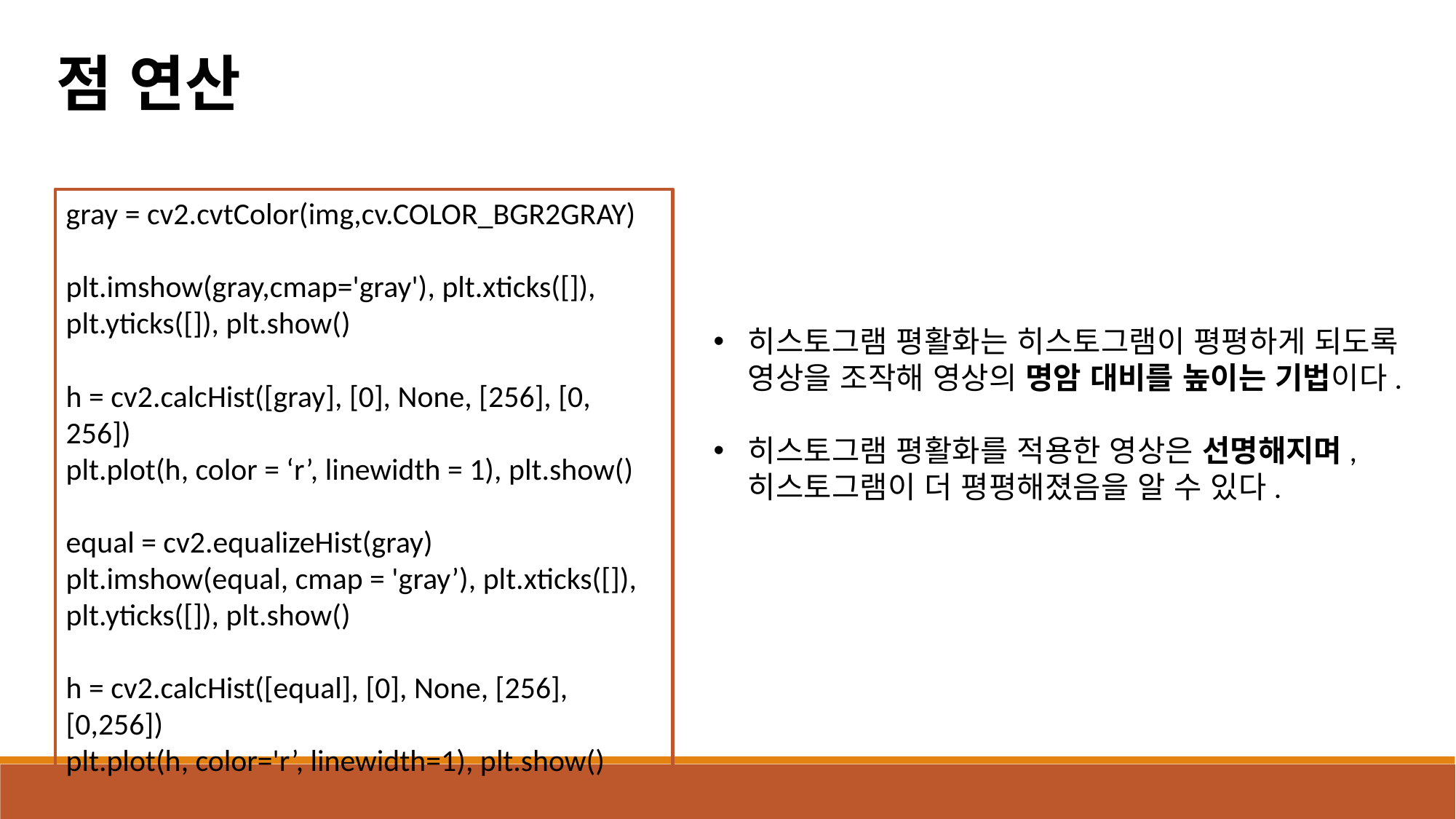

점 연산
gray = cv2.cvtColor(img,cv.COLOR_BGR2GRAY)

plt.imshow(gray,cmap='gray'), plt.xticks([]), plt.yticks([]), plt.show()

h = cv2.calcHist([gray], [0], None, [256], [0, 256])
plt.plot(h, color = ‘r’, linewidth = 1), plt.show()

equal = cv2.equalizeHist(gray)
plt.imshow(equal, cmap = 'gray’), plt.xticks([]), plt.yticks([]), plt.show()

h = cv2.calcHist([equal], [0], None, [256], [0,256])
plt.plot(h, color='r’, linewidth=1), plt.show()
히스토그램 평활화는 히스토그램이 평평하게 되도록 영상을 조작해 영상의 명암 대비를 높이는 기법이다.

히스토그램 평활화를 적용한 영상은 선명해지며, 히스토그램이 더 평평해졌음을 알 수 있다.